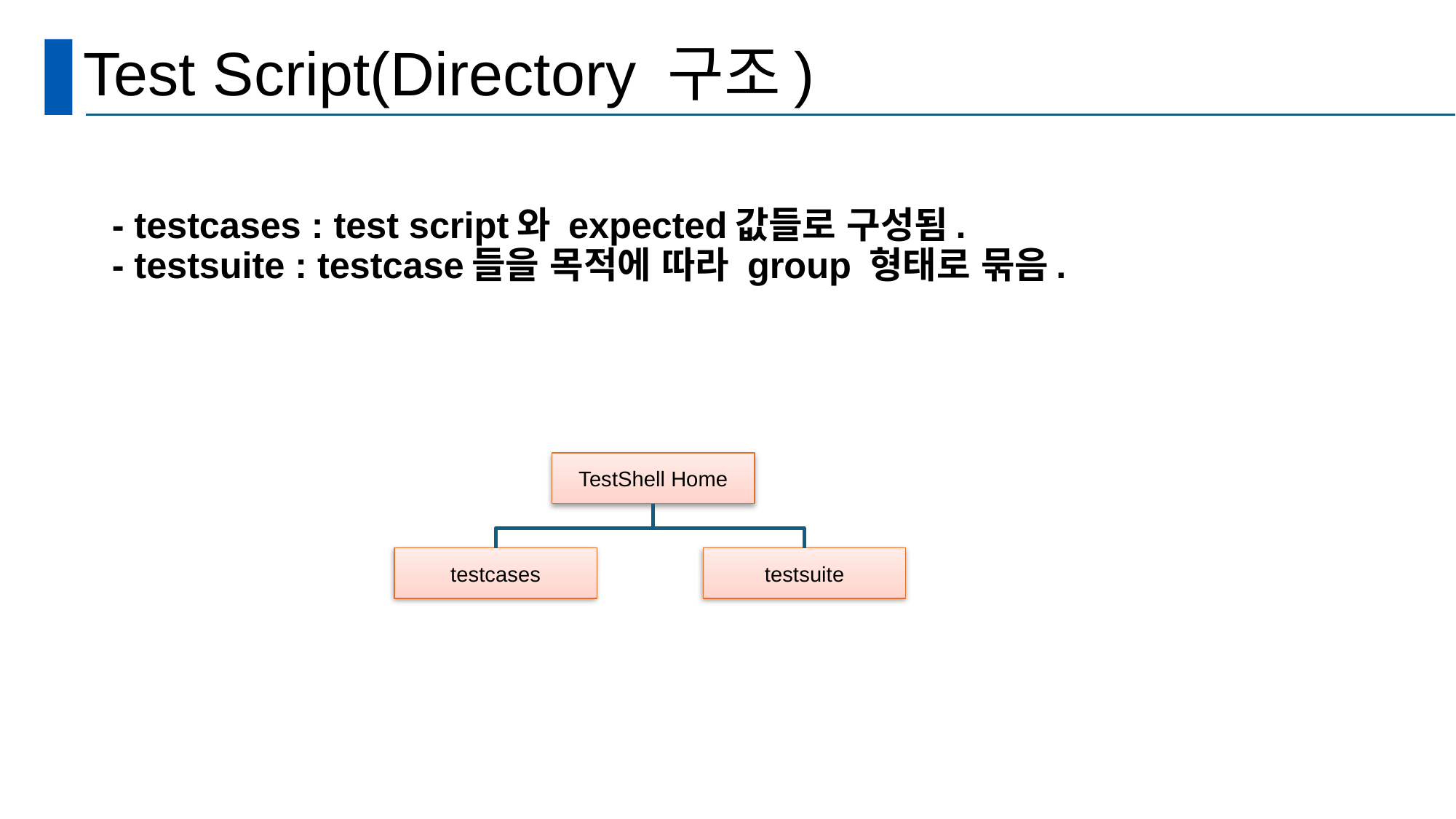

# Test Script(Directory 구조)

 - testcases : test script와 expected값들로 구성됨.
 - testsuite : testcase들을 목적에 따라 group 형태로 묶음.

TestShell Home
testcases
testsuite